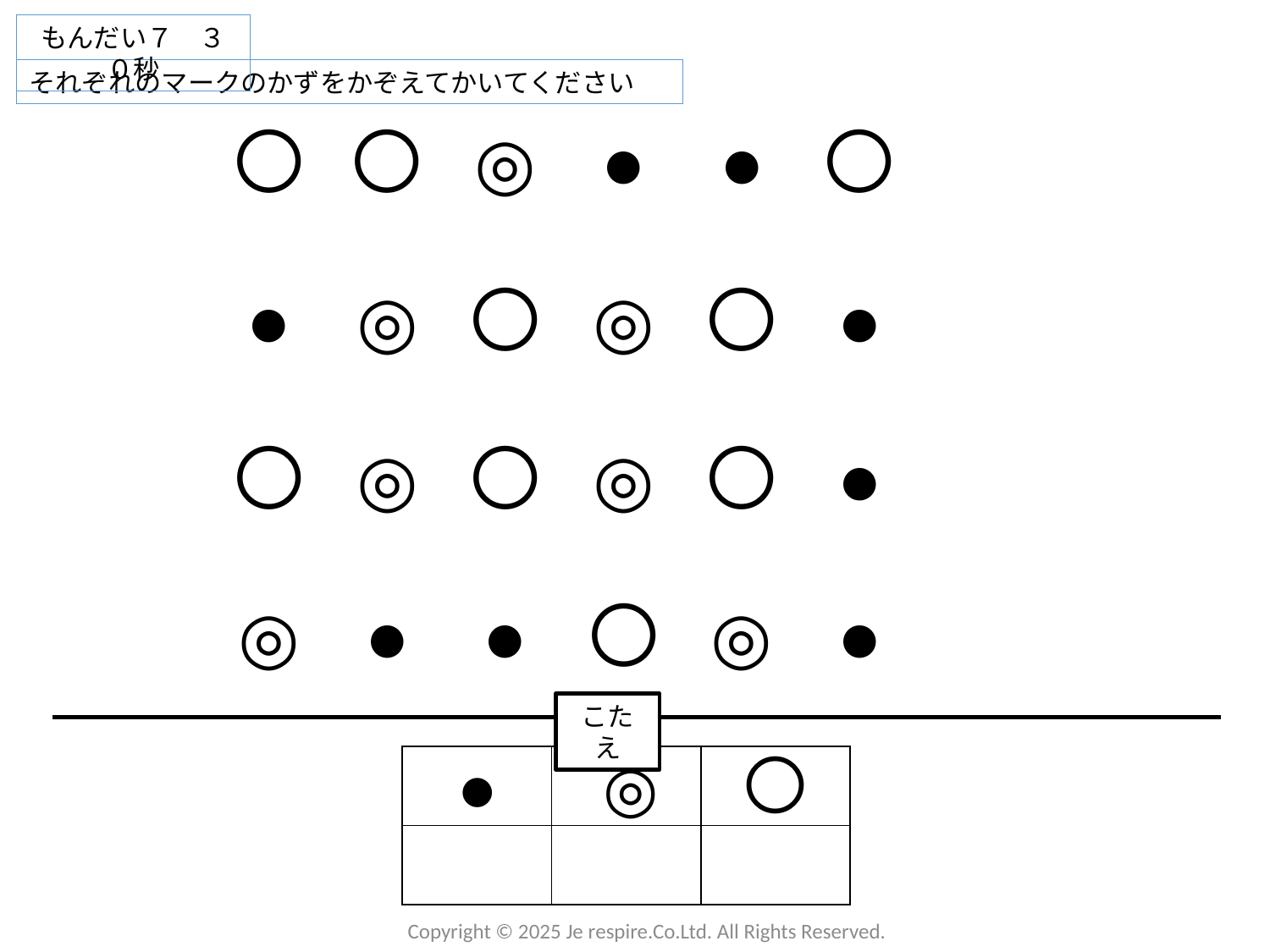

もんだい７　３０秒
それぞれのマークのかずをかぞえてかいてください
〇
〇
◎
●
●
〇
◎
〇
◎
〇
●
◎
〇
◎
〇
●
●
●
〇
◎
●
●
〇
◎
こたえ
〇
◎
●
|  |  |  |
| --- | --- | --- |
|  |  |  |
Copyright © 2025 Je respire.Co.Ltd. All Rights Reserved.